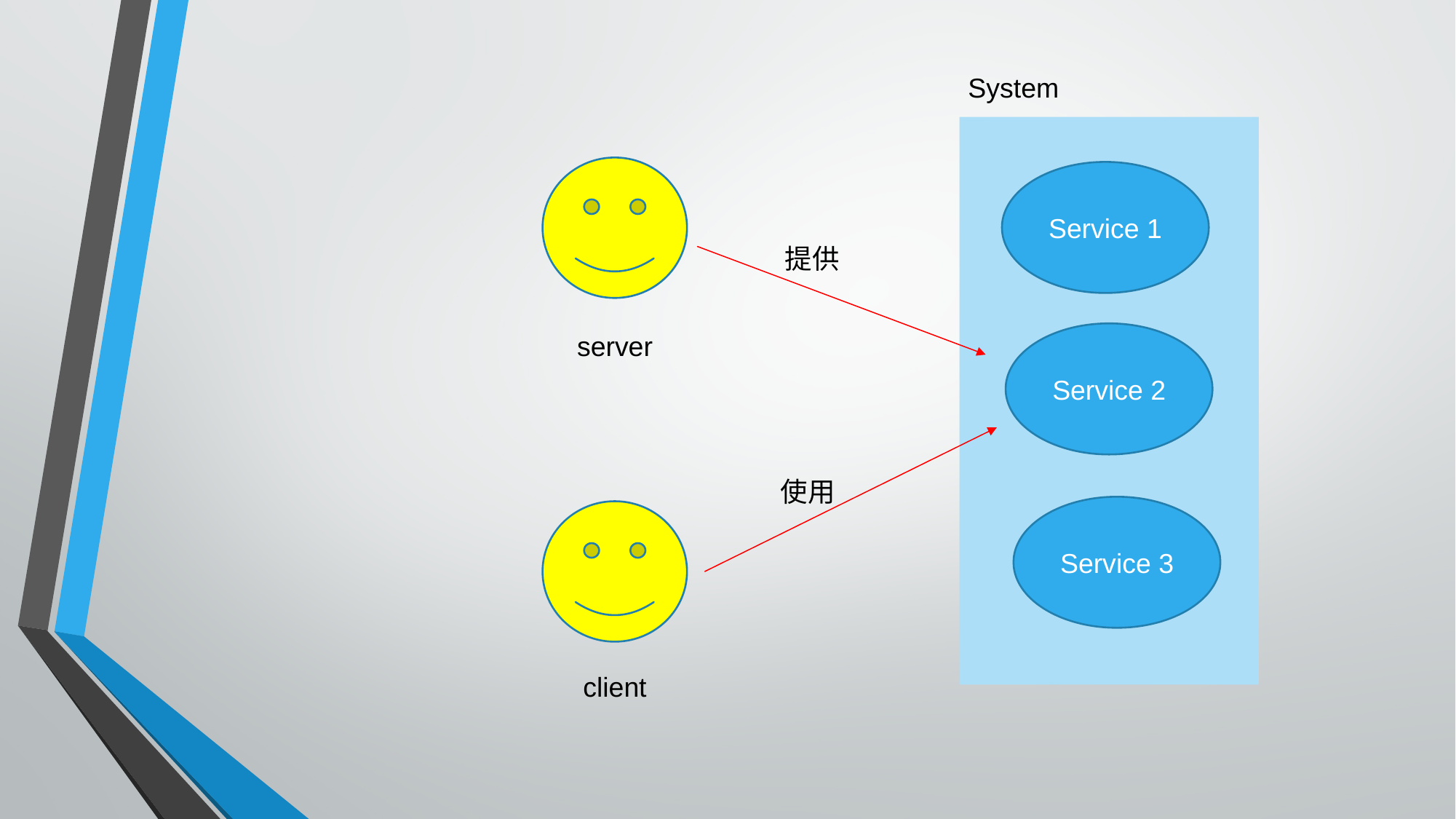

System

Service 1
提供
server
Service 2
使用
Service 3

client